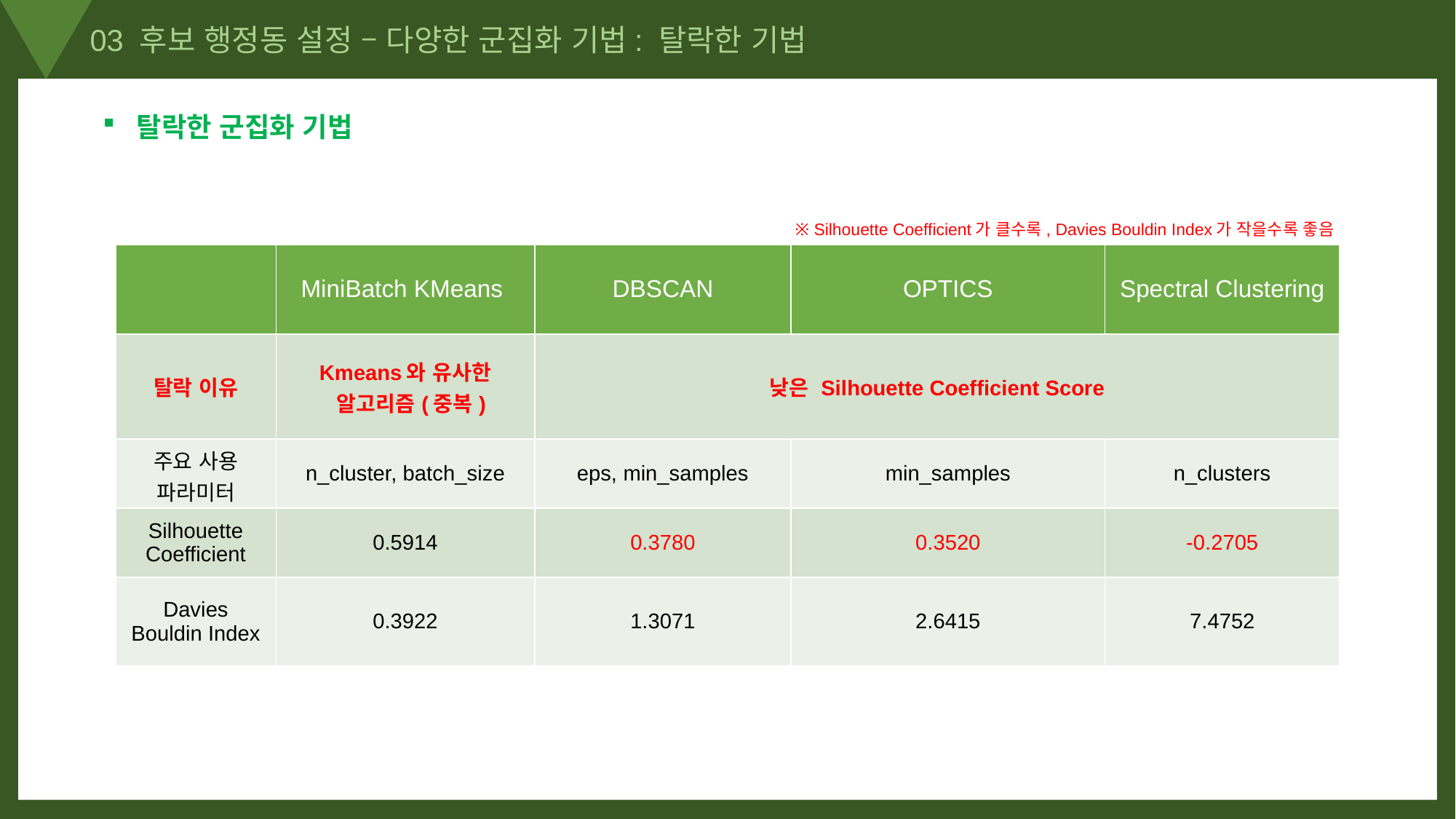

03 후보 행정동 설정 – 다양한 군집화 기법: 탈락한 기법
탈락한 군집화 기법
※ Silhouette Coefficient가 클수록, Davies Bouldin Index가 작을수록 좋음
|  | MiniBatch KMeans | DBSCAN | OPTICS | Spectral Clustering |
| --- | --- | --- | --- | --- |
| 탈락 이유 | Kmeans와 유사한 알고리즘(중복) | 낮은 Silhouette Coefficient Score |  |  |
| 주요 사용 파라미터 | n\_cluster, batch\_size | eps, min\_samples | min\_samples | n\_clusters |
| Silhouette Coefficient | 0.5914 | 0.3780 | 0.3520 | -0.2705 |
| Davies Bouldin Index | 0.3922 | 1.3071 | 2.6415 | 7.4752 |